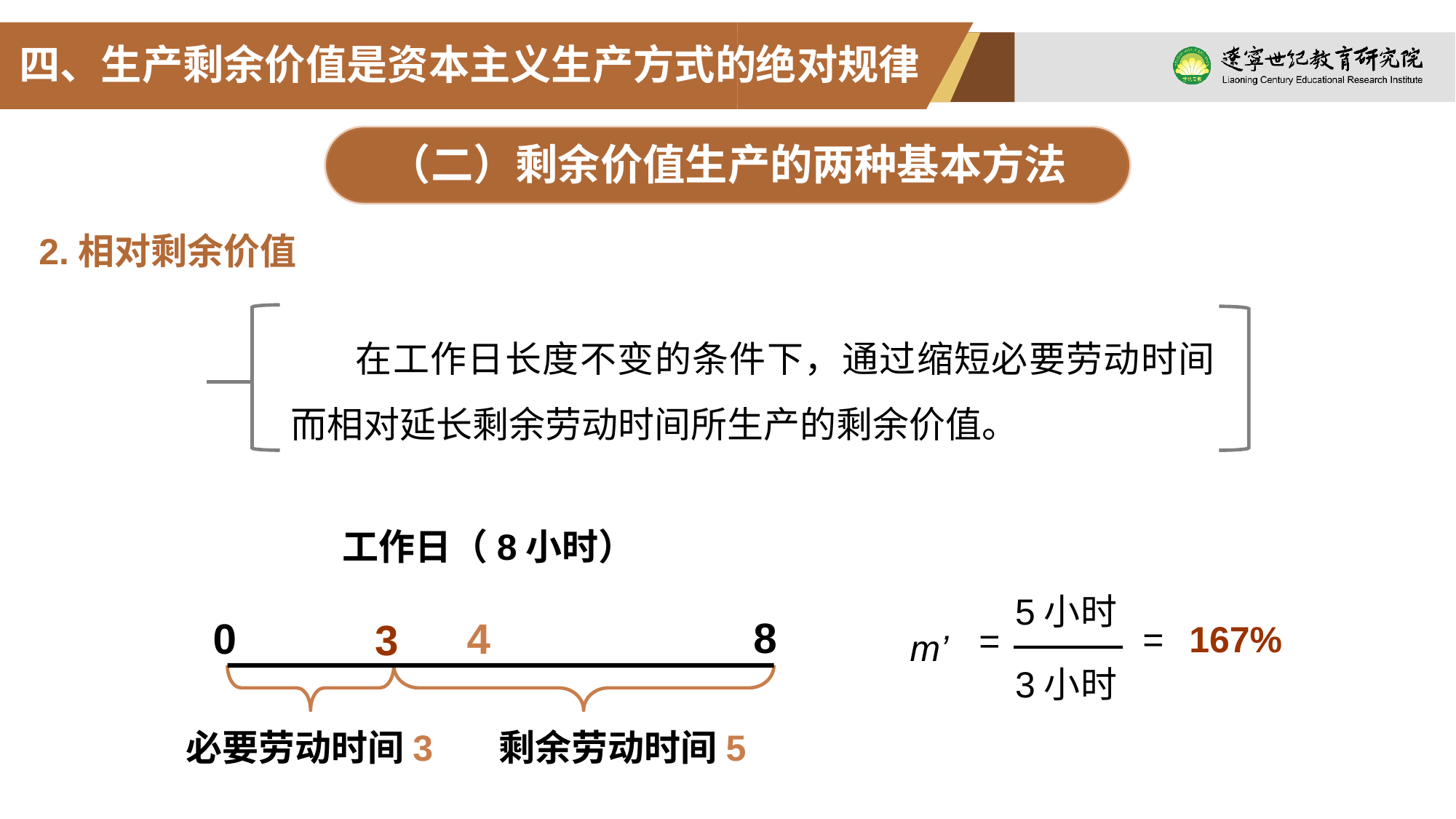

四、生产剩余价值是资本主义生产方式的绝对规律
（二）剩余价值生产的两种基本方法
2.相对剩余价值

      在工作日长度不变的条件下，通过缩短必要劳动时间而相对延长剩余劳动时间所生产的剩余价值。

工作日（8小时）

8
4
0

5小时
m’
=
 167%
=

3小时

3

剩余劳动时间5
必要劳动时间3